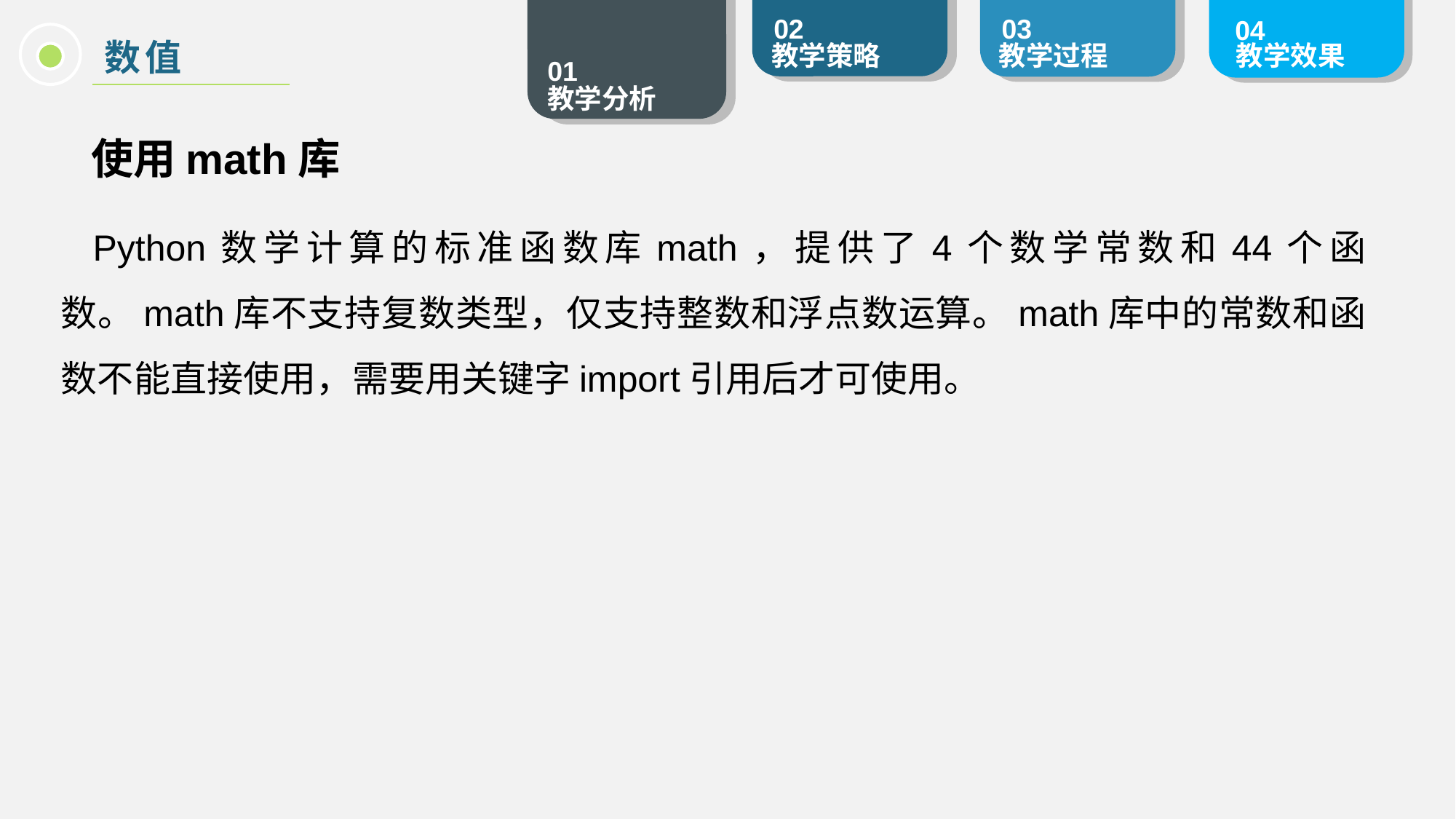

数值
使用math库
Python数学计算的标准函数库math，提供了4个数学常数和44个函数。math库不支持复数类型，仅支持整数和浮点数运算。math库中的常数和函数不能直接使用，需要用关键字import引用后才可使用。